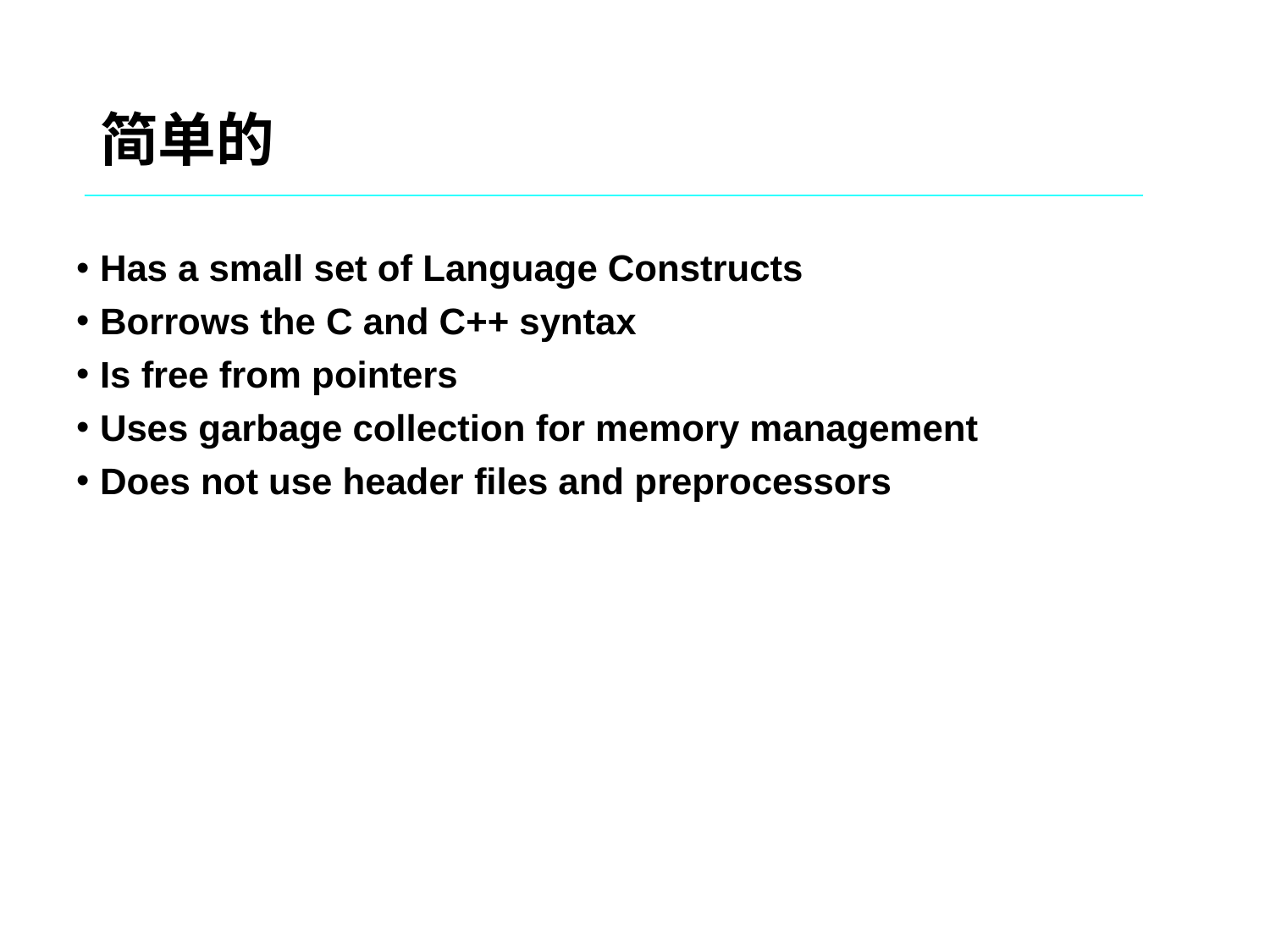

# 简单的

Has a small set of Language Constructs
Borrows the C and C++ syntax
Is free from pointers
Uses garbage collection for memory management
Does not use header files and preprocessors